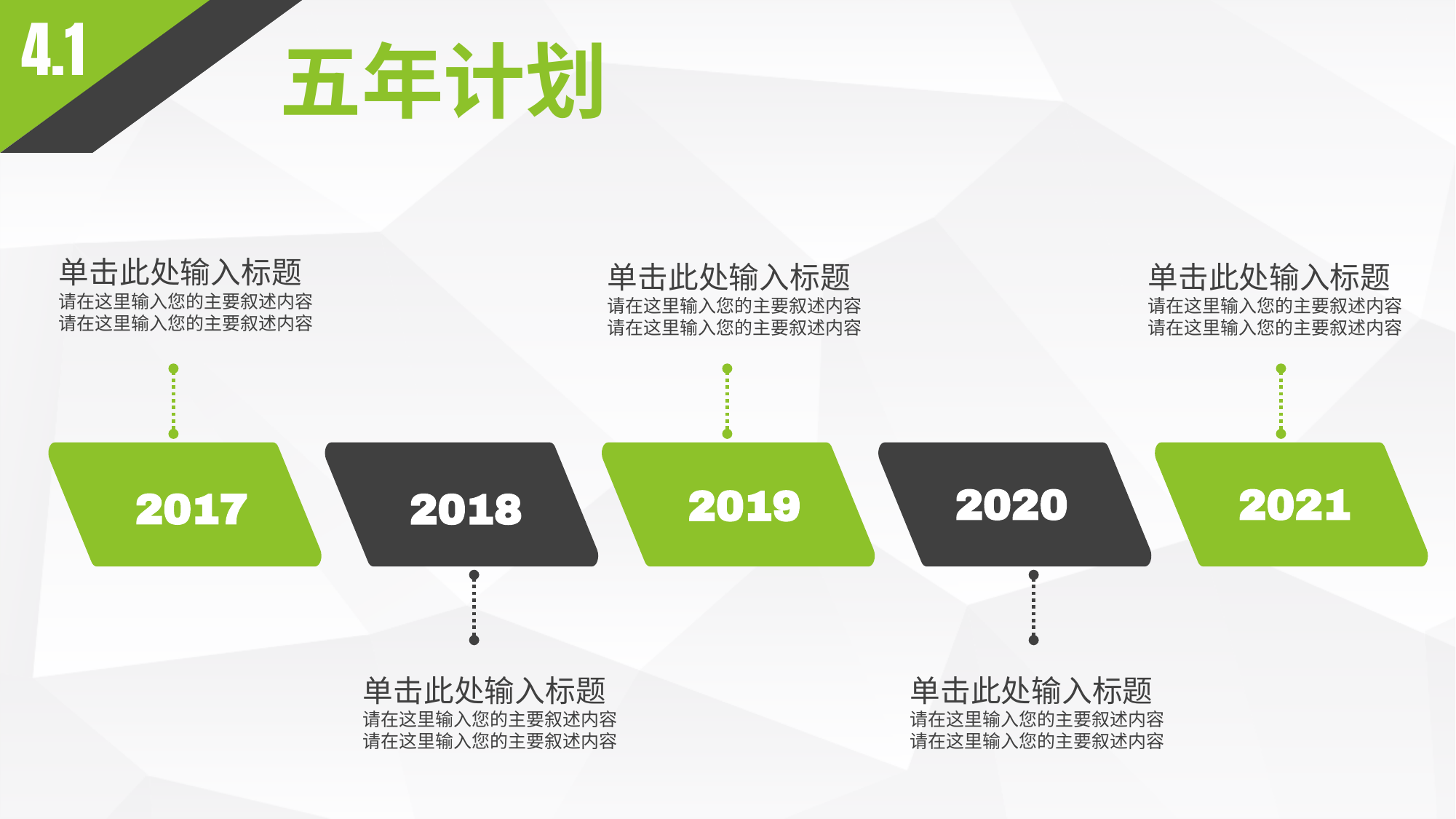

4.1
五年计划
单击此处输入标题
请在这里输入您的主要叙述内容
请在这里输入您的主要叙述内容

单击此处输入标题
请在这里输入您的主要叙述内容
请在这里输入您的主要叙述内容

单击此处输入标题
请在这里输入您的主要叙述内容
请在这里输入您的主要叙述内容

2020
2021
2019
2017
2018
单击此处输入标题
请在这里输入您的主要叙述内容
请在这里输入您的主要叙述内容

单击此处输入标题
请在这里输入您的主要叙述内容
请在这里输入您的主要叙述内容